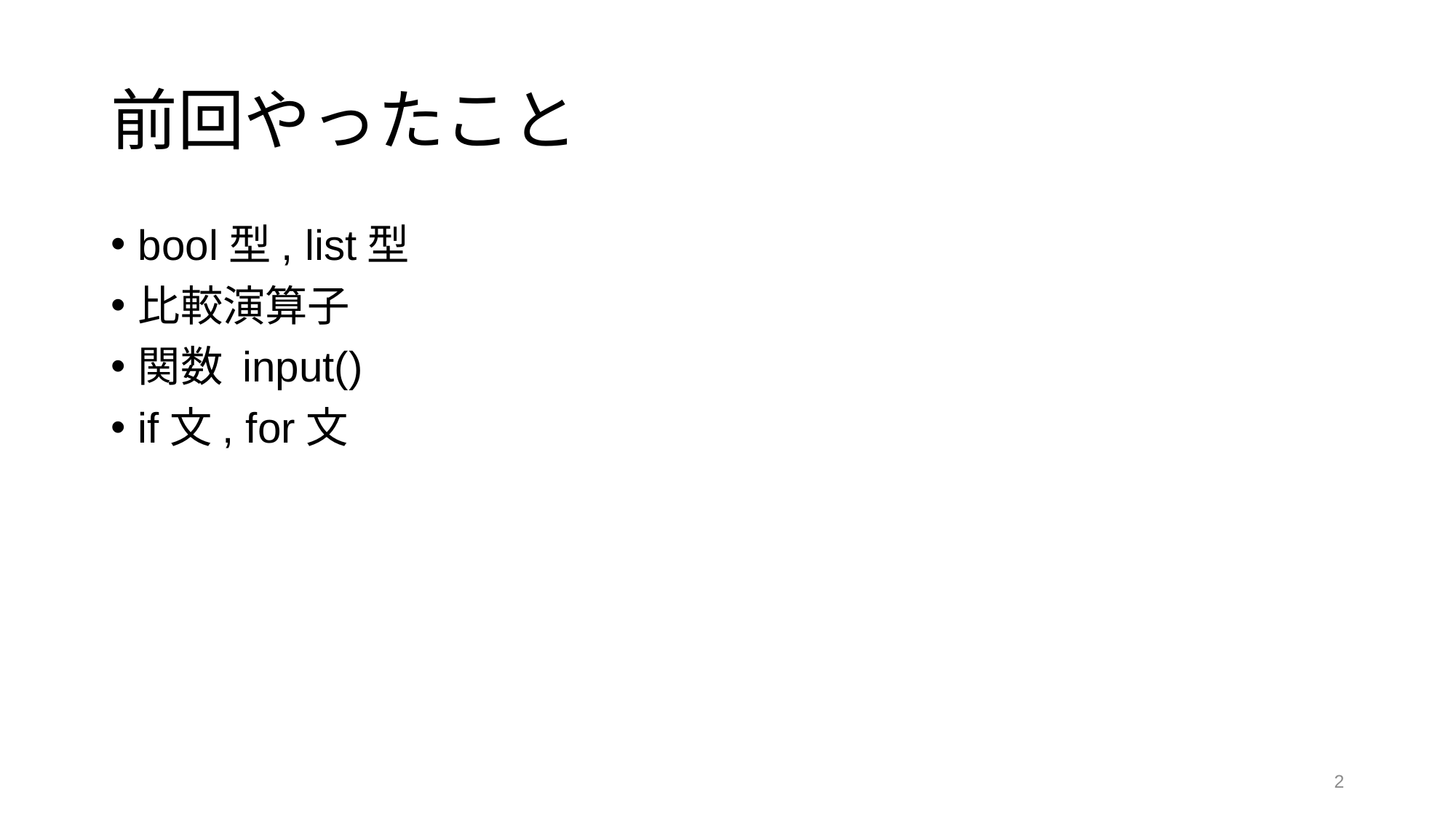

# 前回やったこと
bool型, list型
比較演算子
関数 input()
if文, for文

2